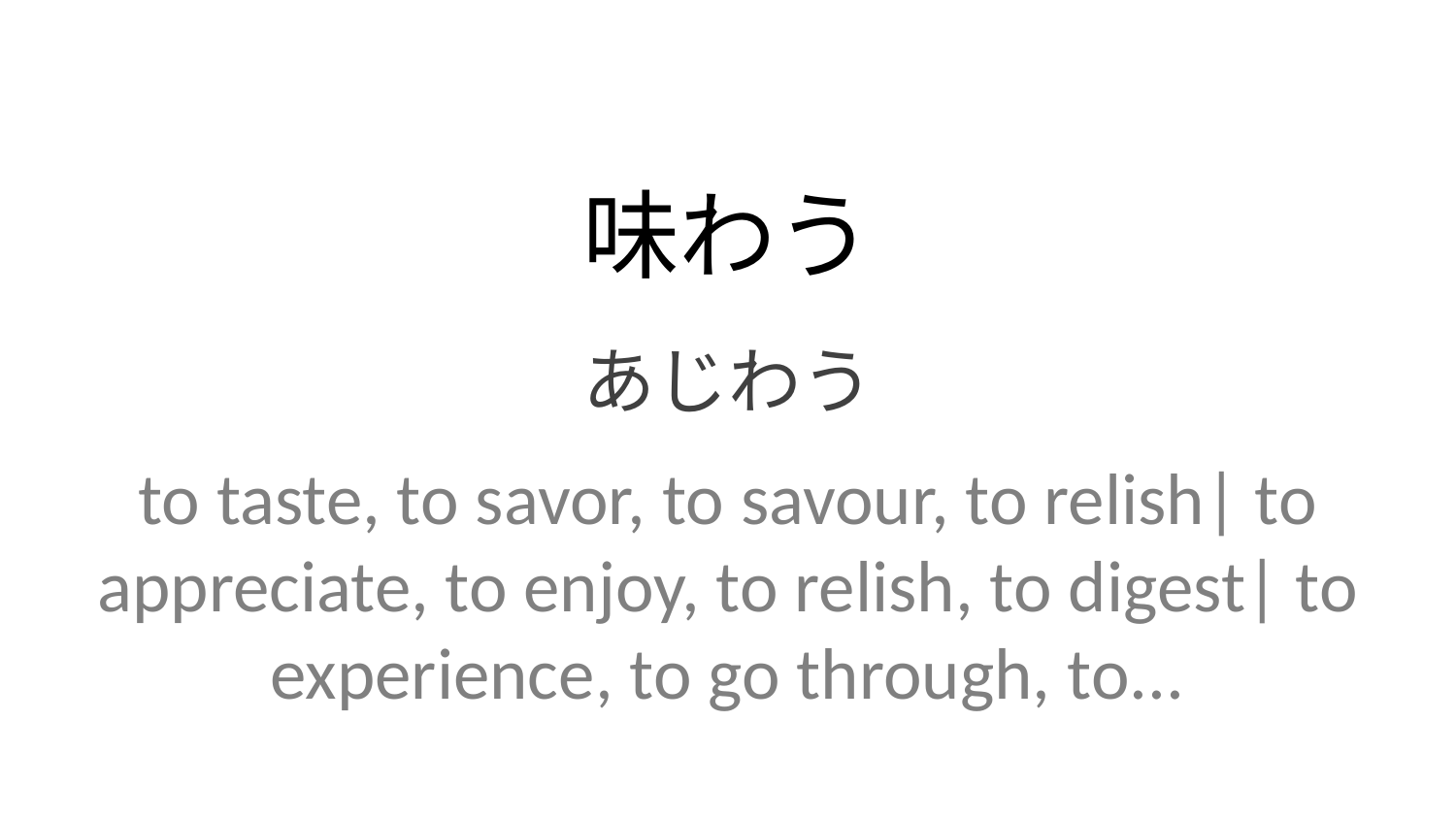

味わう

あじわう
to taste, to savor, to savour, to relish| to appreciate, to enjoy, to relish, to digest| to experience, to go through, to...